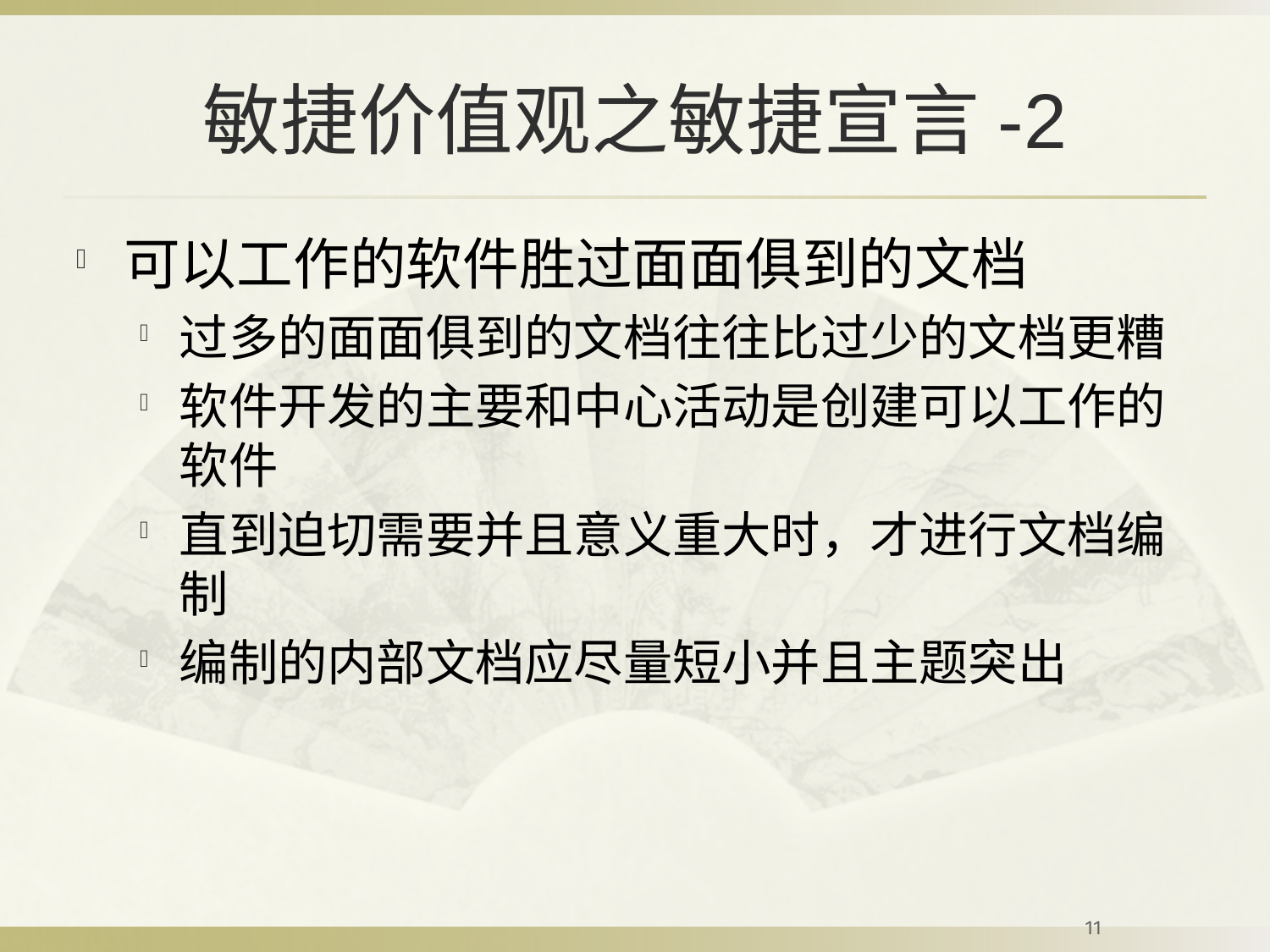

# 敏捷价值观之敏捷宣言-2
可以工作的软件胜过面面俱到的文档
过多的面面俱到的文档往往比过少的文档更糟
软件开发的主要和中心活动是创建可以工作的软件
直到迫切需要并且意义重大时，才进行文档编制
编制的内部文档应尽量短小并且主题突出

11